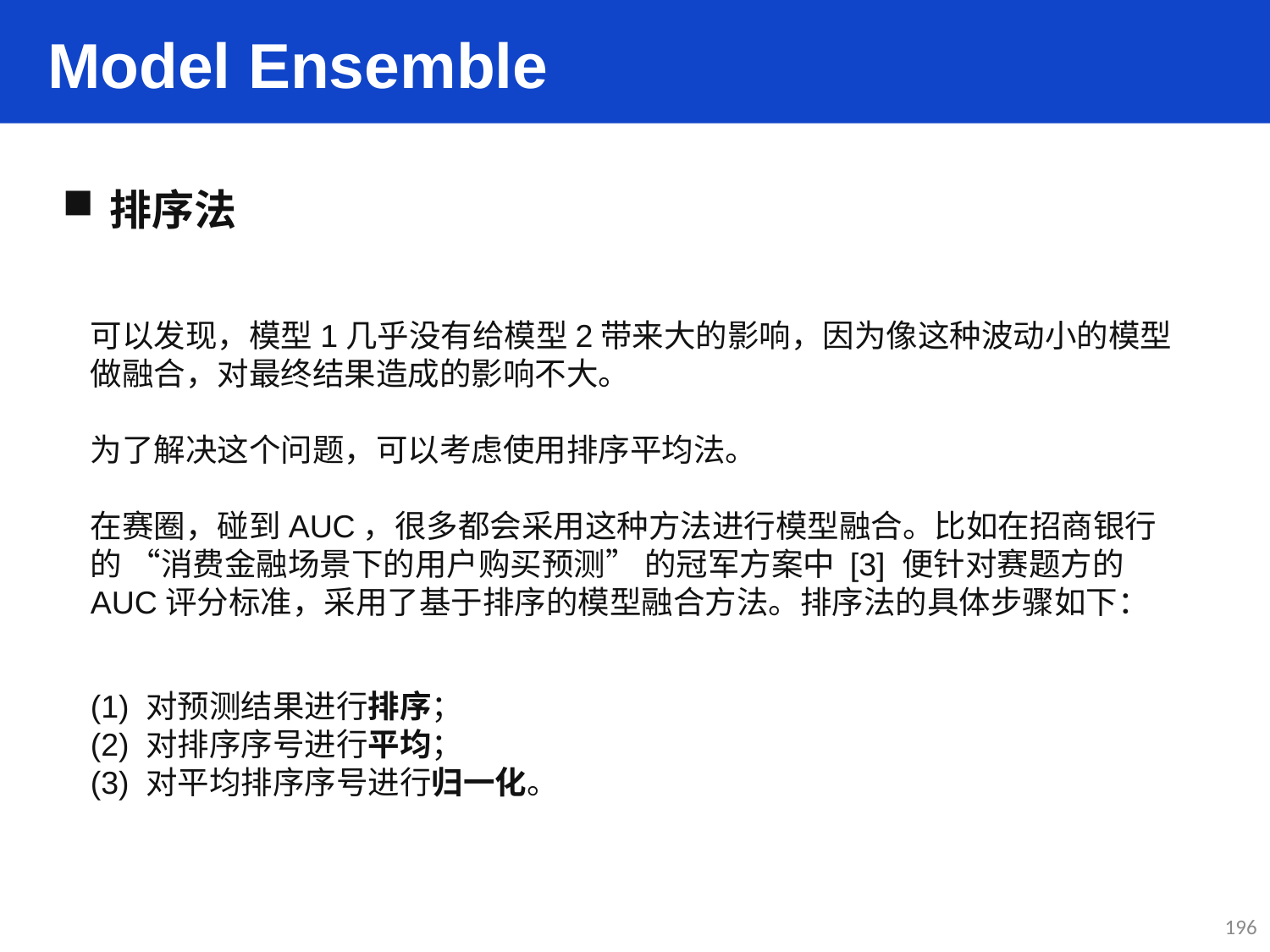

Model Ensemble

排序法

可以发现，模型1几乎没有给模型2带来大的影响，因为像这种波动小的模型做融合，对最终结果造成的影响不大。

为了解决这个问题，可以考虑使用排序平均法。

在赛圈，碰到AUC，很多都会采用这种方法进行模型融合。比如在招商银行的 “消费金融场景下的用户购买预测” 的冠军方案中 [3] 便针对赛题方的AUC评分标准，采用了基于排序的模型融合方法。排序法的具体步骤如下：
(1) 对预测结果进行排序；
(2) 对排序序号进行平均；
(3) 对平均排序序号进行归一化。
196